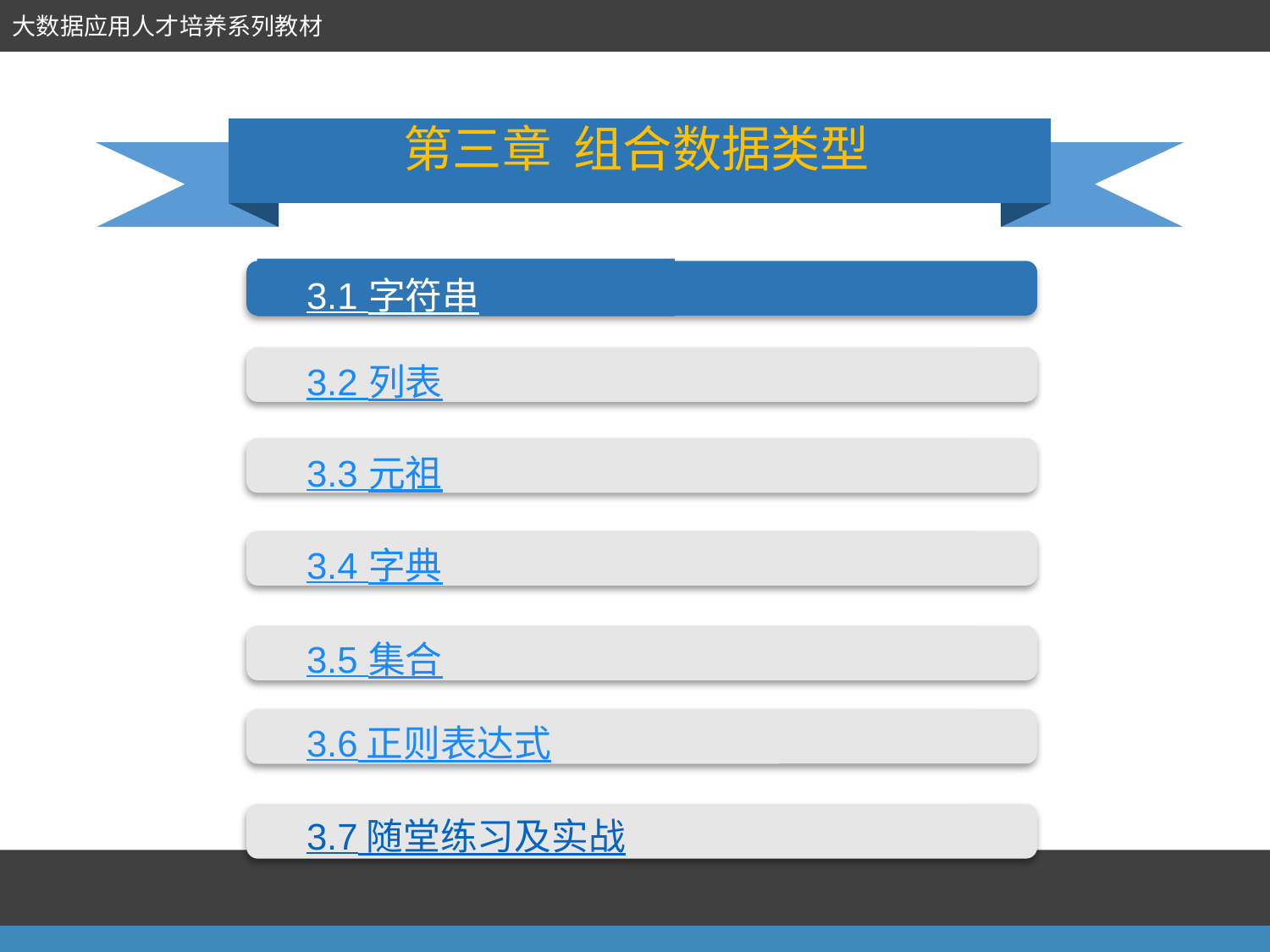

第三章  组合数据类型
3.1 字符串
3.2 列表
3.3 元祖
3.4 字典
3.5 集合
3.6 正则表达式
3.7 随堂练习及实战